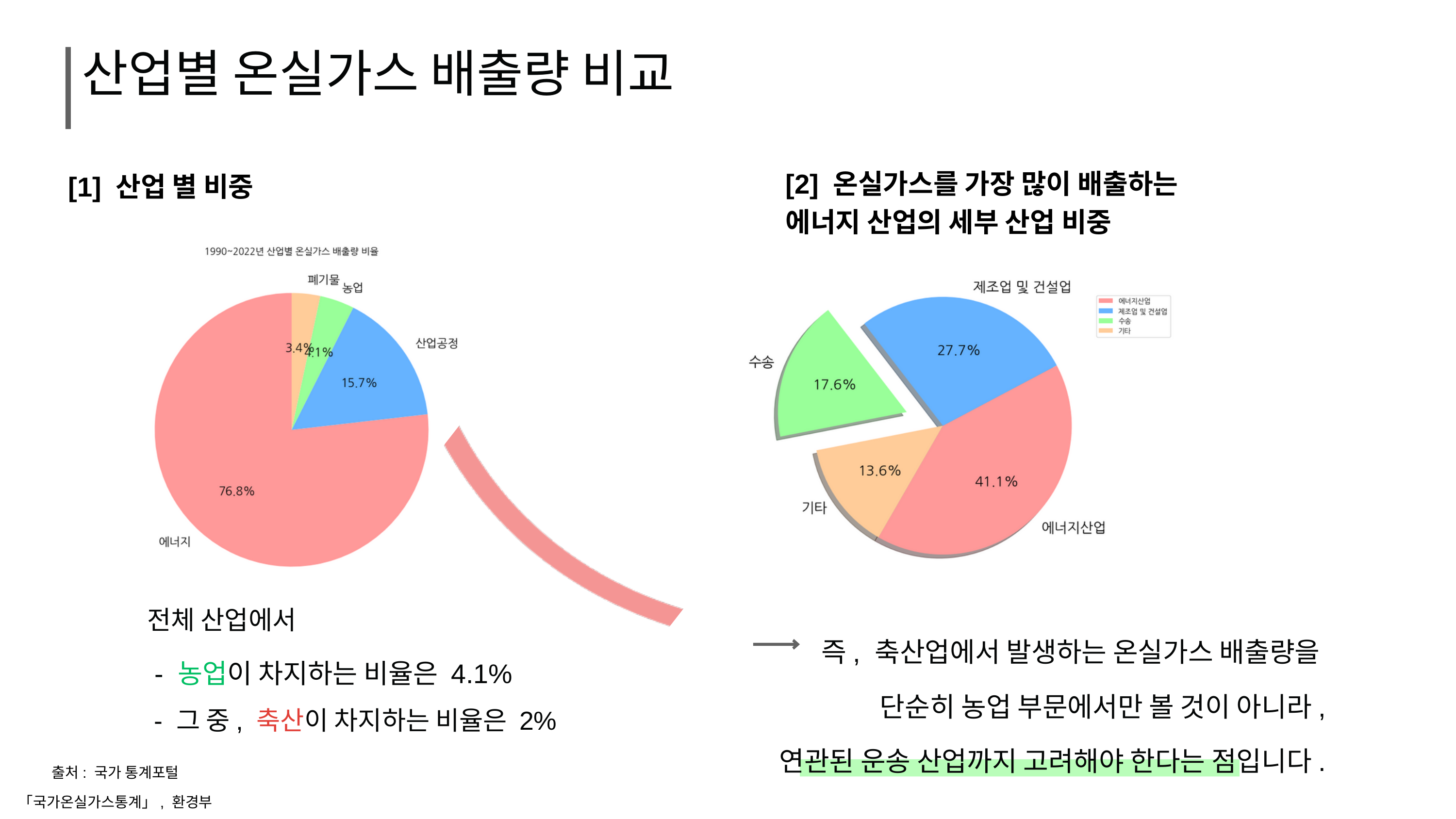

산업별 온실가스 배출량 비교
[2] 온실가스를 가장 많이 배출하는
에너지 산업의 세부 산업 비중
[1] 산업 별 비중

전체 산업에서

 - 농업이 차지하는 비율은 4.1%

 - 그 중, 축산이 차지하는 비율은 2%
즉, 축산업에서 발생하는 온실가스 배출량을
단순히 농업 부문에서만 볼 것이 아니라,
연관된 운송 산업까지 고려해야 한다는 점입니다.

출처: 국가 통계포털
「국가온실가스통계」, 환경부